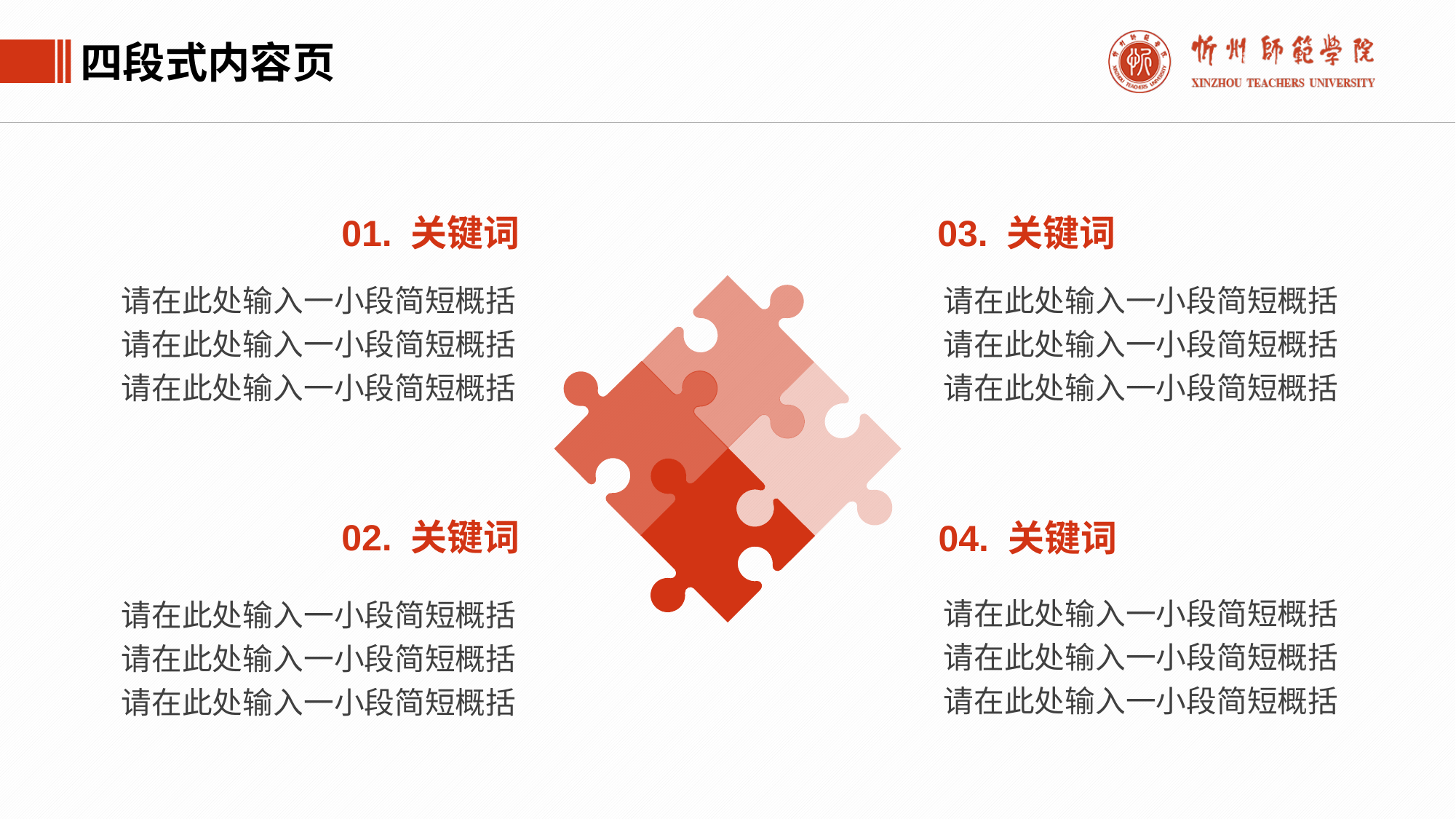

四段式内容页
03. 关键词
01. 关键词
请在此处输入一小段简短概括请在此处输入一小段简短概括请在此处输入一小段简短概括
请在此处输入一小段简短概括请在此处输入一小段简短概括请在此处输入一小段简短概括

02. 关键词
04. 关键词
请在此处输入一小段简短概括请在此处输入一小段简短概括请在此处输入一小段简短概括
请在此处输入一小段简短概括请在此处输入一小段简短概括请在此处输入一小段简短概括